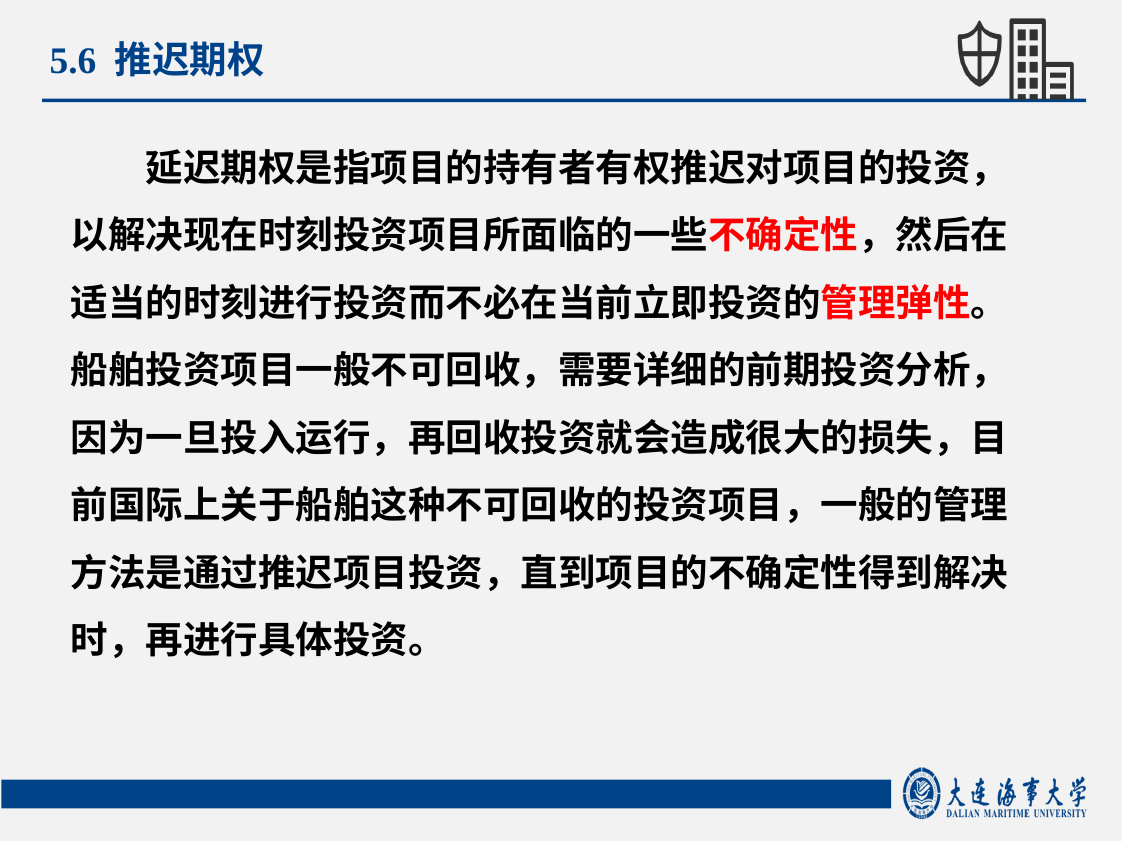

5.6 推迟期权

延迟期权是指项目的持有者有权推迟对项目的投资，以解决现在时刻投资项目所面临的一些不确定性，然后在适当的时刻进行投资而不必在当前立即投资的管理弹性。船舶投资项目一般不可回收，需要详细的前期投资分析，因为一旦投入运行，再回收投资就会造成很大的损失，目前国际上关于船舶这种不可回收的投资项目，一般的管理方法是通过推迟项目投资，直到项目的不确定性得到解决时，再进行具体投资。